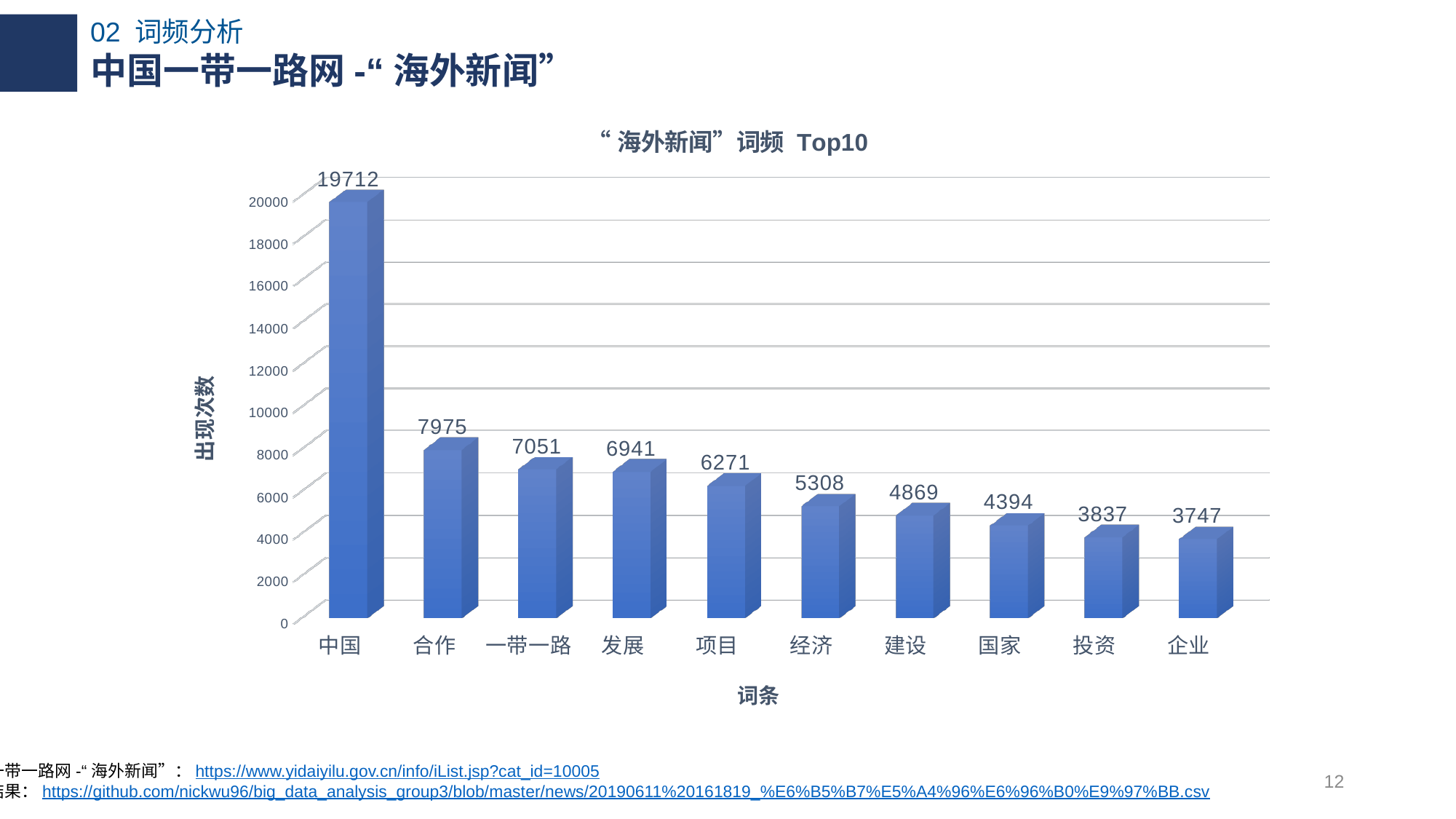

02 词频分析

中国一带一路网-“海外新闻”

[unsupported chart]

中国一带一路网-“海外新闻”：https://www.yidaiyilu.gov.cn/info/iList.jsp?cat_id=10005
数据结果：https://github.com/nickwu96/big_data_analysis_group3/blob/master/news/20190611%20161819_%E6%B5%B7%E5%A4%96%E6%96%B0%E9%97%BB.csv
12